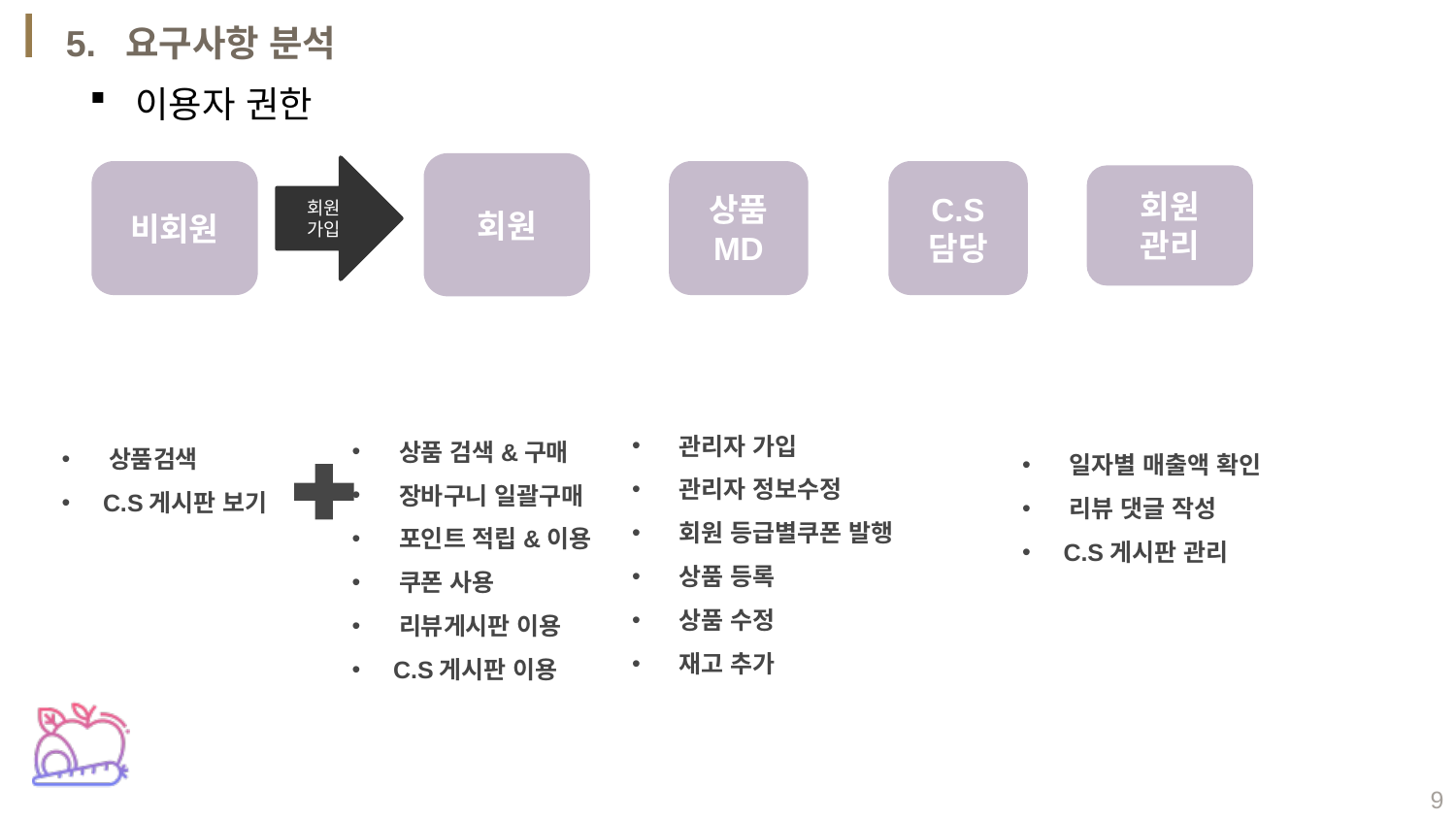

5.  요구사항 분석
이용자 권한
회원
회원
가입
상품 MD
비회원
회원
관리
 상품 검색&구매
 장바구니 일괄구매
 포인트 적립&이용
 쿠폰 사용
 리뷰게시판 이용
 C.S게시판 이용
 상품검색
 C.S게시판 보기

C.S
담당
 관리자 가입
 관리자 정보수정
 회원 등급별쿠폰 발행
 상품 등록
 상품 수정
 재고 추가

 일자별 매출액 확인
 리뷰 댓글 작성
 C.S게시판 관리

9